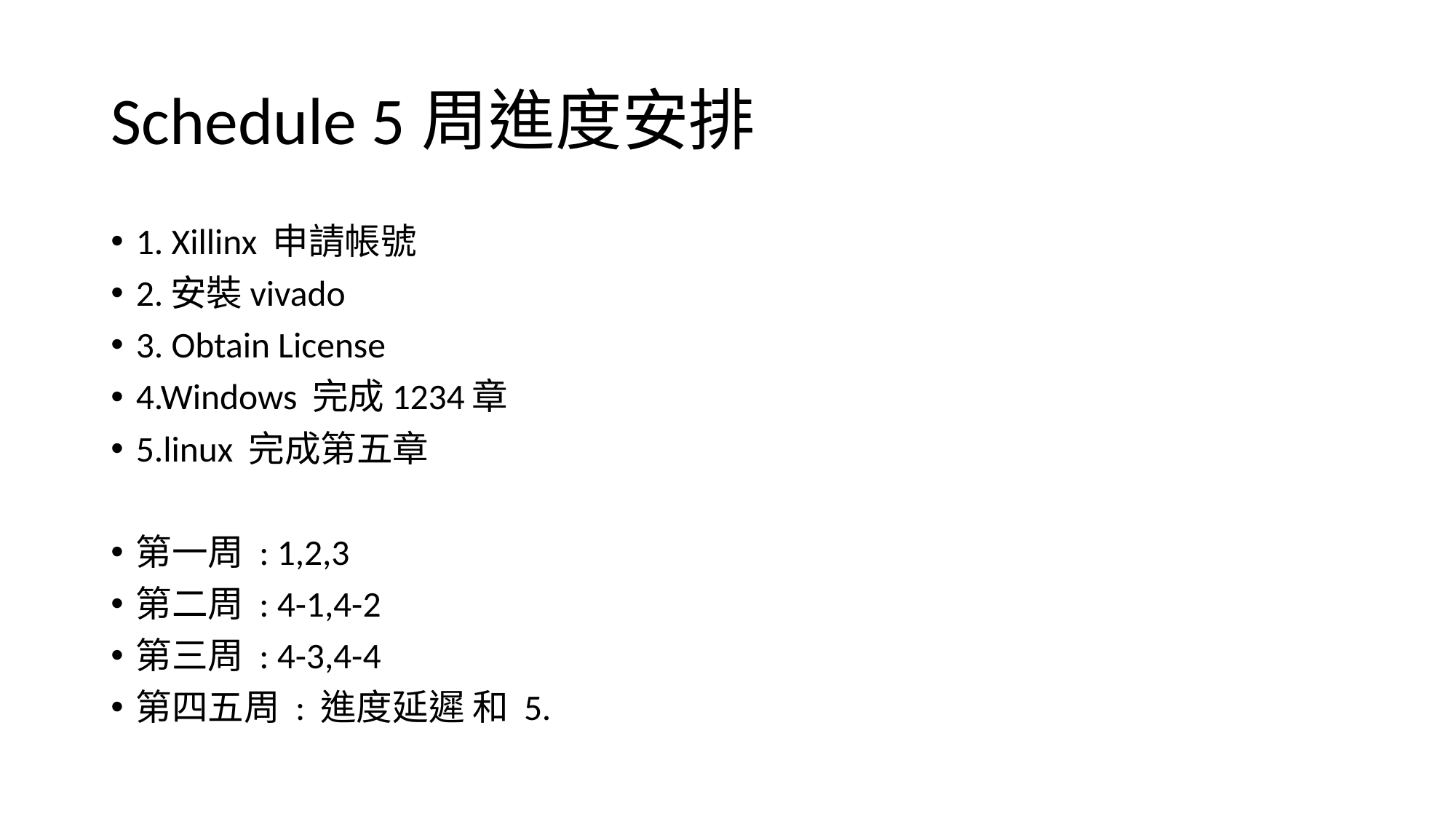

# Schedule 5周進度安排
1. Xillinx 申請帳號
2.安裝vivado
3. Obtain License
4.Windows 完成1234章
5.linux 完成第五章

第一周 : 1,2,3
第二周 : 4-1,4-2
第三周 : 4-3,4-4
第四五周 : 進度延遲 和 5.